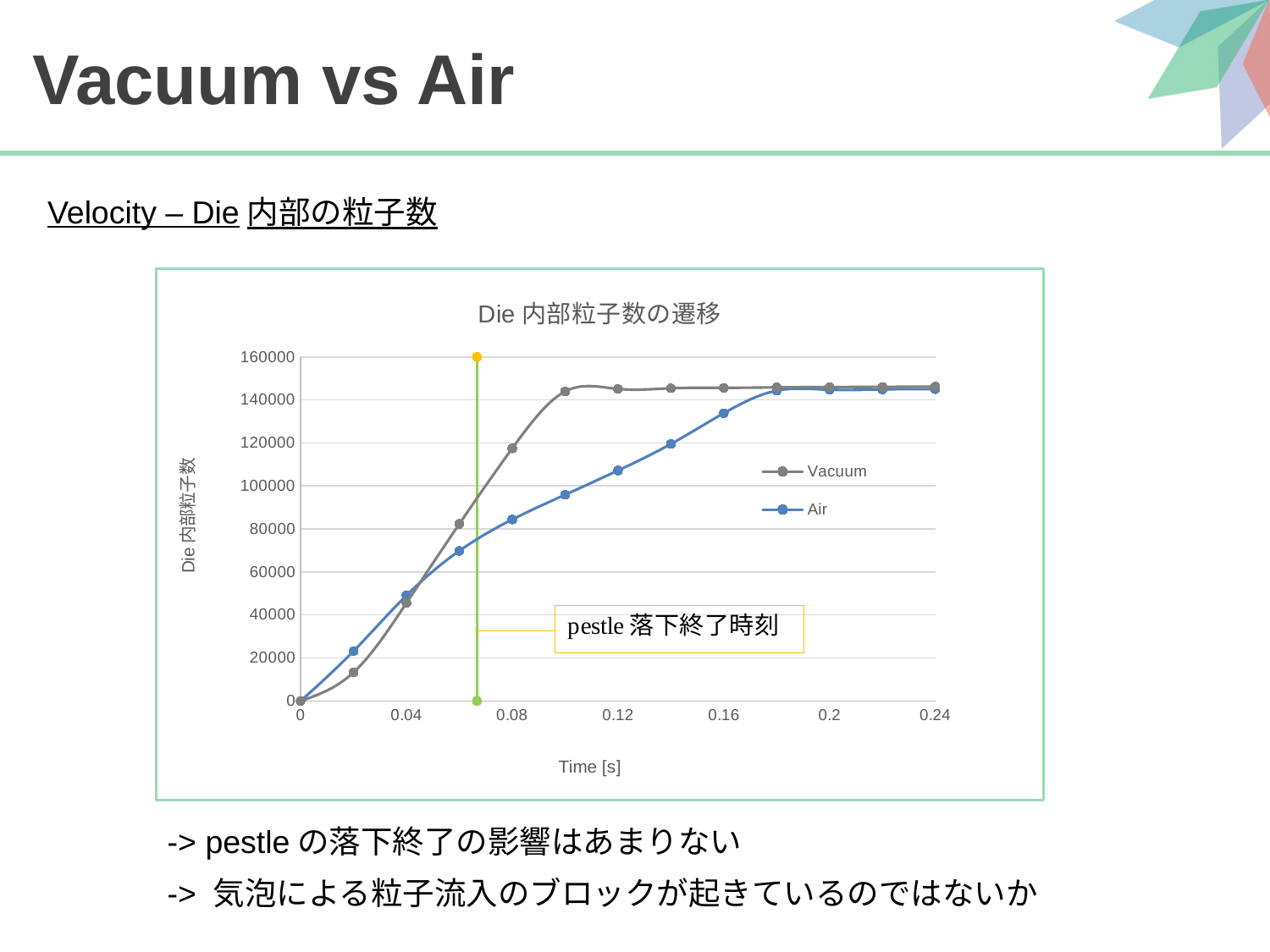

# Vacuum vs Air

Velocity – Die内部の粒子数

### Chart: Die内部粒子数の遷移

| Category | Vacuum | Air |  |
|---|---|---|---|
-> pestleの落下終了の影響はあまりない
-> 気泡による粒子流入のブロックが起きているのではないか